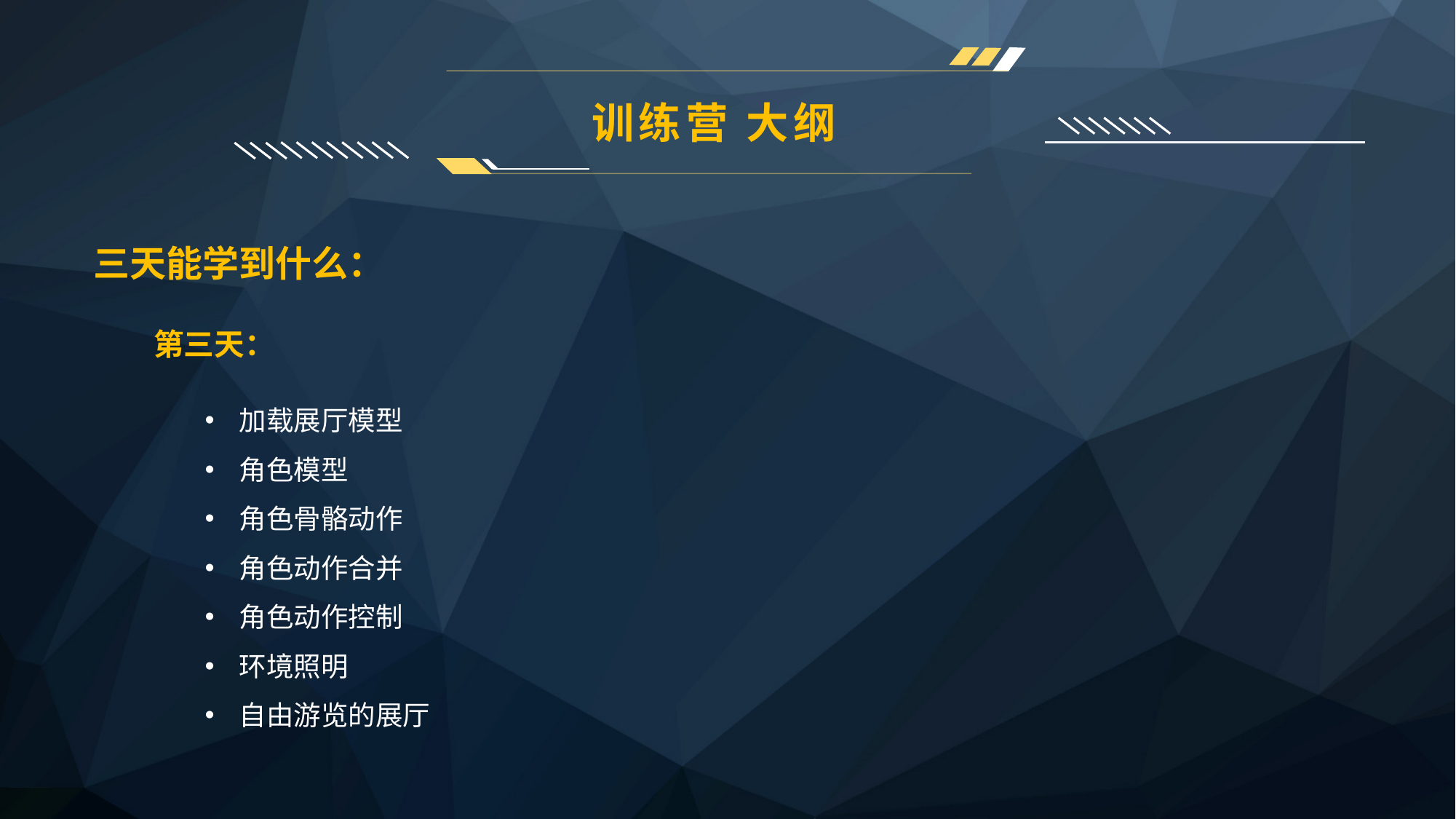

训练营 大纲

三天能学到什么：
第三天：
加载展厅模型
角色模型
角色骨骼动作
角色动作合并
角色动作控制
环境照明
自由游览的展厅